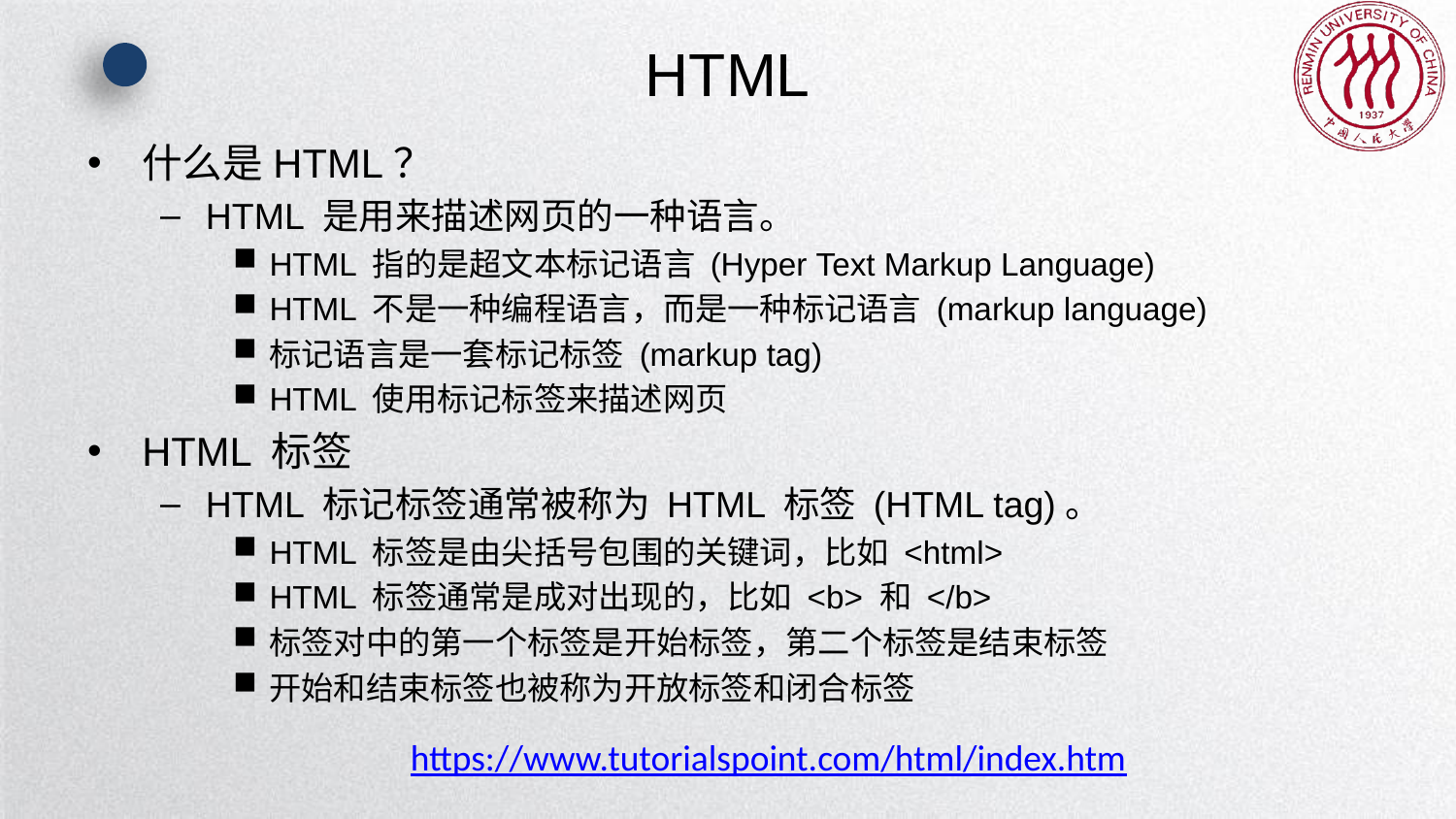

# HTML
什么是HTML？
HTML 是用来描述网页的一种语言。
HTML 指的是超文本标记语言 (Hyper Text Markup Language)
HTML 不是一种编程语言，而是一种标记语言 (markup language)
标记语言是一套标记标签 (markup tag)
HTML 使用标记标签来描述网页
HTML 标签
HTML 标记标签通常被称为 HTML 标签 (HTML tag)。
HTML 标签是由尖括号包围的关键词，比如 <html>
HTML 标签通常是成对出现的，比如 <b> 和 </b>
标签对中的第一个标签是开始标签，第二个标签是结束标签
开始和结束标签也被称为开放标签和闭合标签

https://www.tutorialspoint.com/html/index.htm